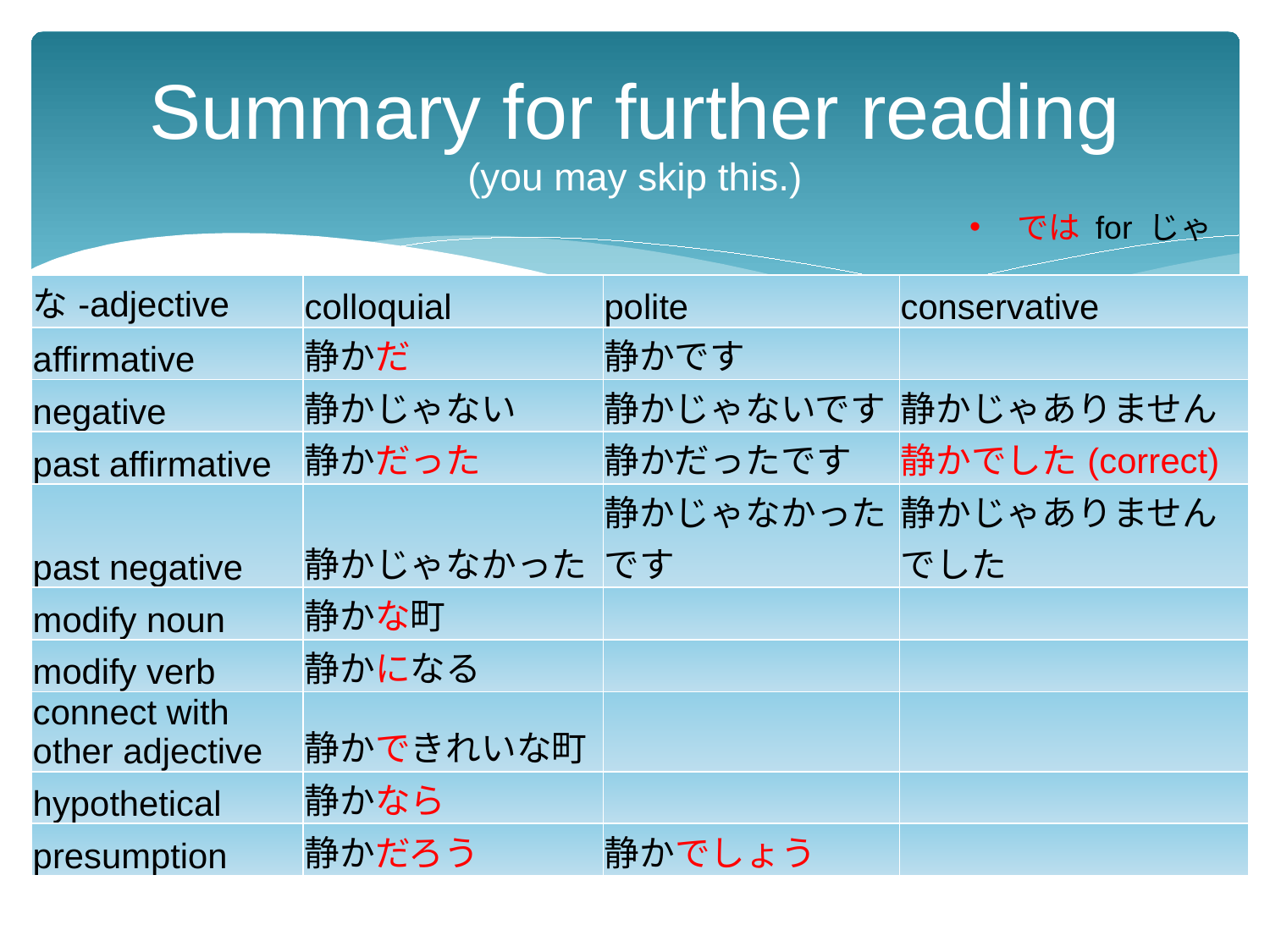

# Summary for further reading (you may skip this.)
では for じゃ
| な-adjective | colloquial | polite | conservative |
| --- | --- | --- | --- |
| affirmative | 静かだ | 静かです |  |
| negative | 静かじゃない | 静かじゃないです | 静かじゃありません |
| past affirmative | 静かだった | 静かだったです | 静かでした(correct) |
| past negative | 静かじゃなかった | 静かじゃなかったです | 静かじゃありませんでした |
| modify noun | 静かな町 |  |  |
| modify verb | 静かになる |  |  |
| connect with other adjective | 静かできれいな町 |  |  |
| hypothetical | 静かなら |  |  |
| presumption | 静かだろう | 静かでしょう |  |